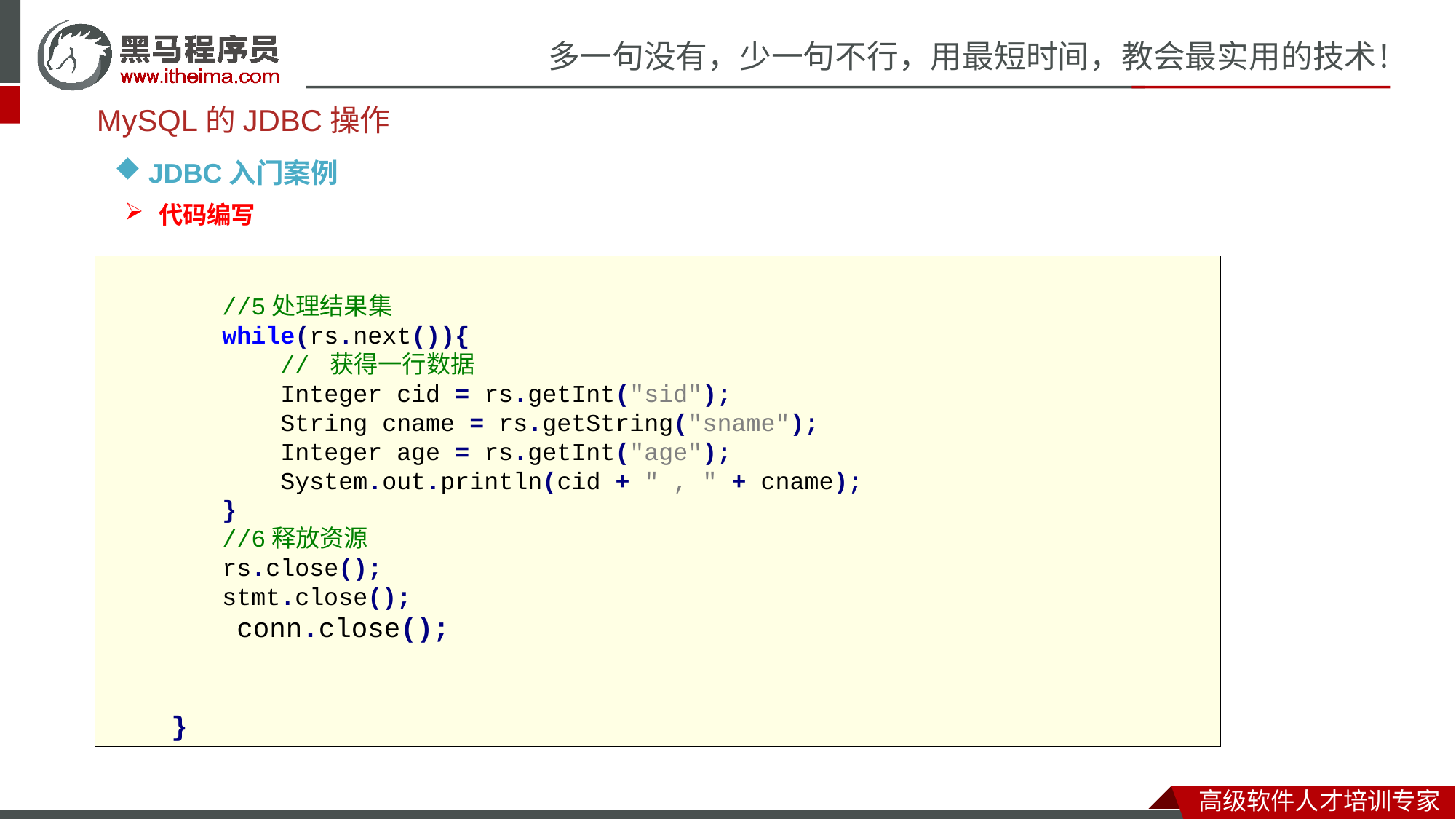

MySQL的JDBC操作
JDBC入门案例
代码编写

        //5处理结果集
        while(rs.next()){
            // 获得一行数据
            Integer cid = rs.getInt("sid");
            String cname = rs.getString("sname");
            Integer age = rs.getInt("age");
            System.out.println(cid + " , " + cname);
        }
        //6释放资源
        rs.close();
        stmt.close();
        conn.close();

    }